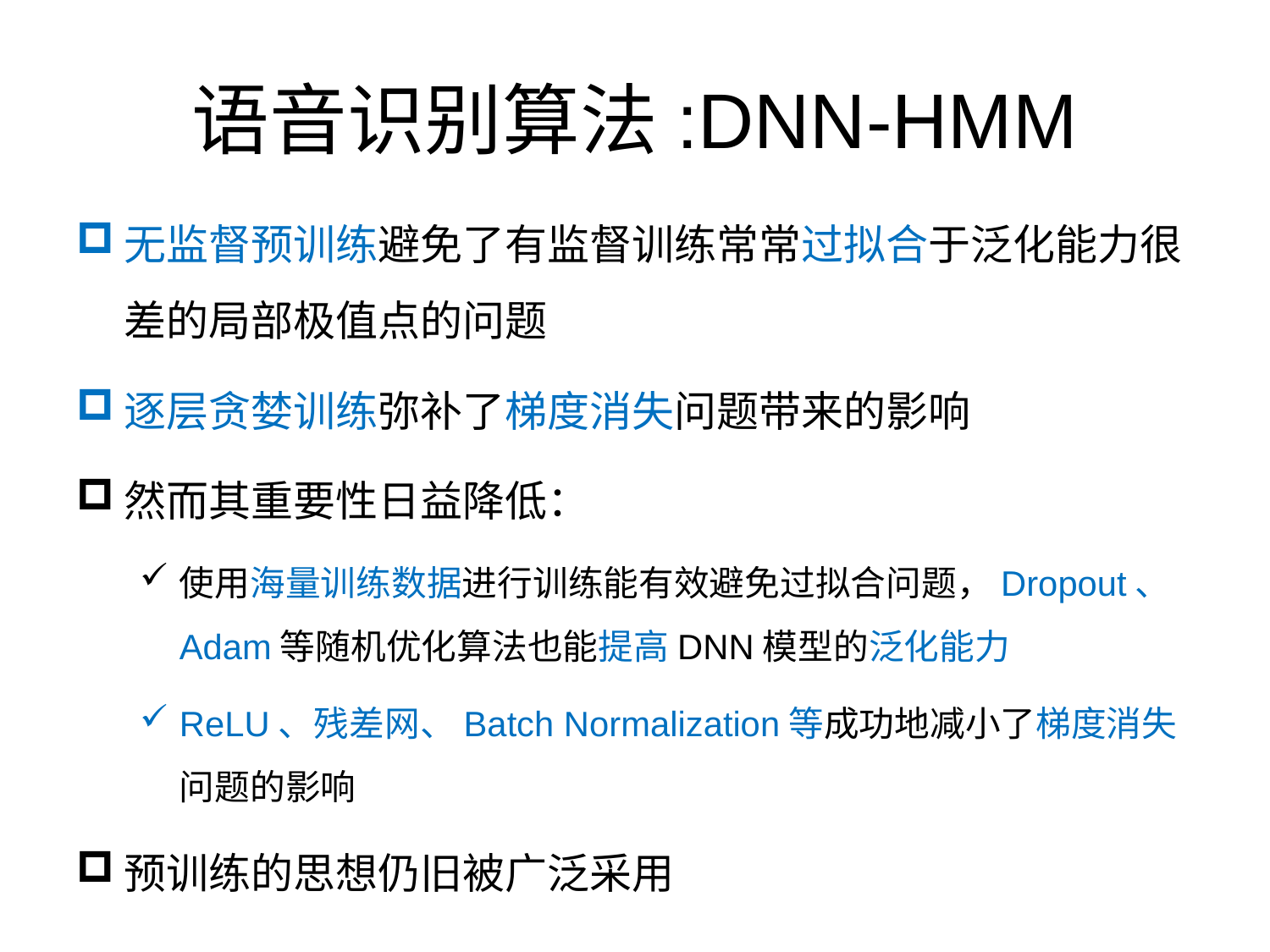

# 语音识别算法:DNN-HMM
无监督预训练避免了有监督训练常常过拟合于泛化能力很差的局部极值点的问题
逐层贪婪训练弥补了梯度消失问题带来的影响
然而其重要性日益降低：
使用海量训练数据进行训练能有效避免过拟合问题，Dropout、Adam等随机优化算法也能提高DNN模型的泛化能力
ReLU、残差网、Batch Normalization等成功地减小了梯度消失问题的影响
预训练的思想仍旧被广泛采用